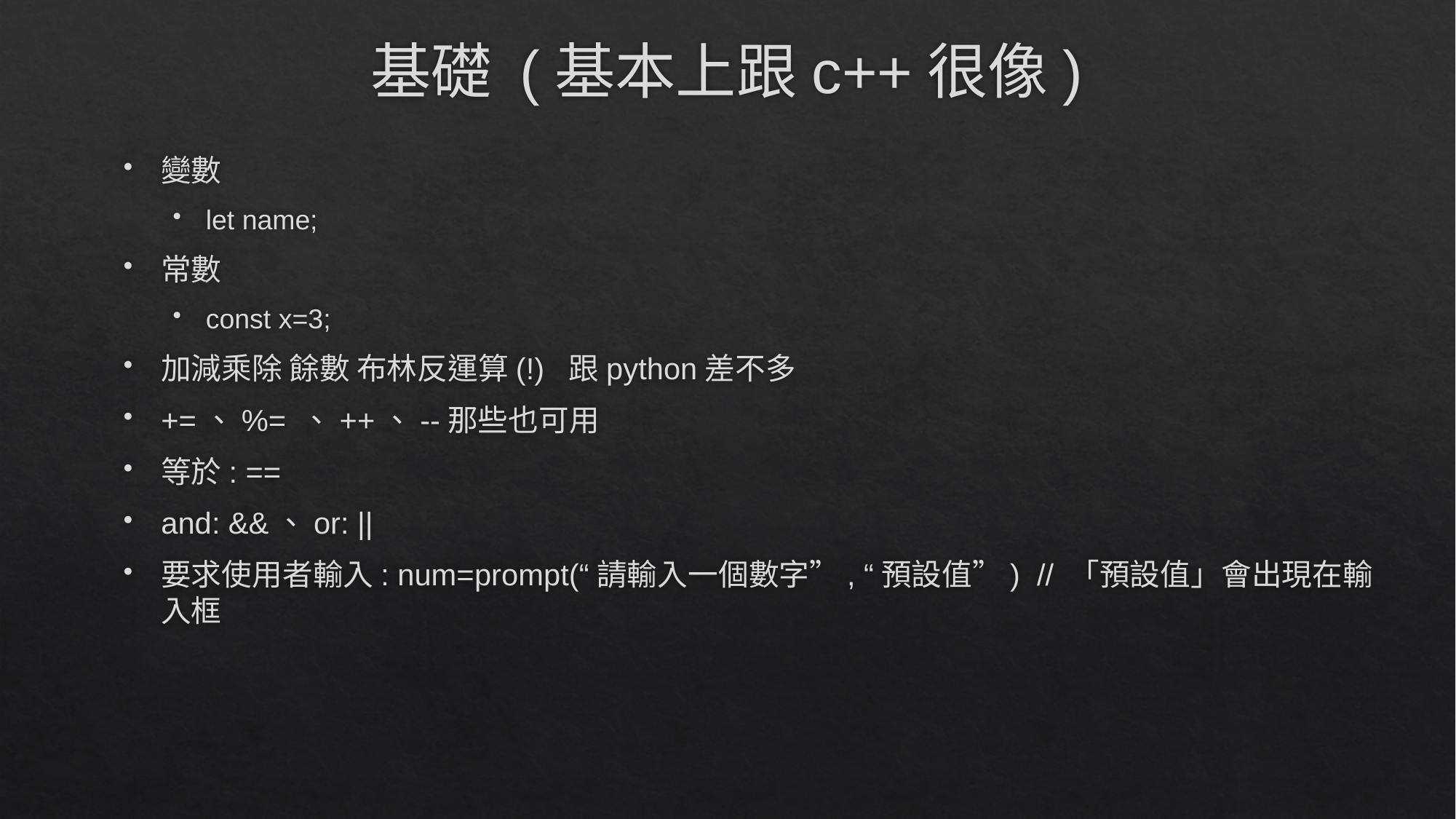

# 基礎 (基本上跟c++很像)
變數
let name;
常數
const x=3;
加減乘除 餘數 布林反運算(!)  跟python差不多
+=、%= 、++、--那些也可用
等於: ==
and: &&、or: ||
要求使用者輸入: num=prompt(“請輸入一個數字”, “預設值”)  // 「預設值」會出現在輸入框